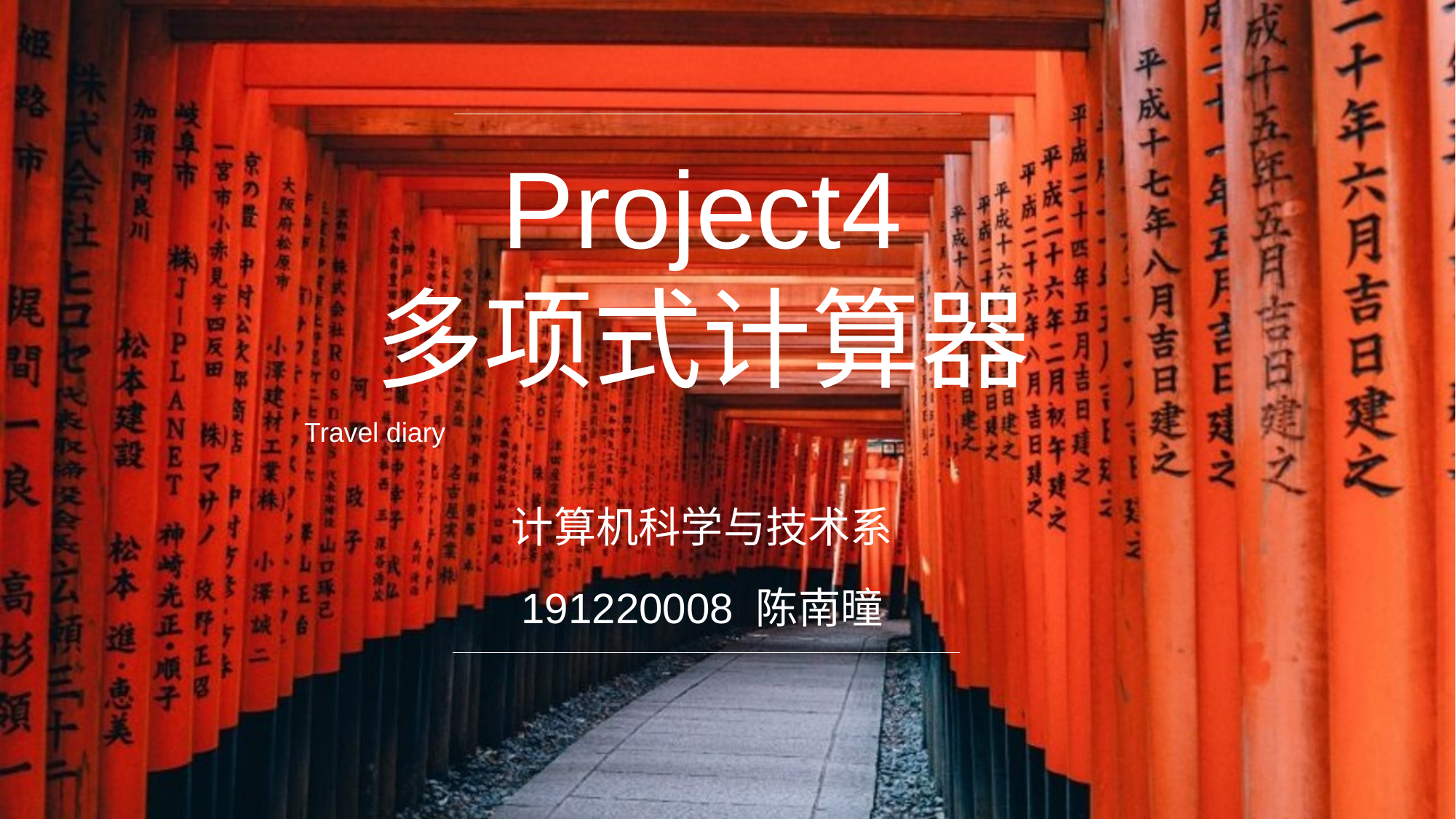

Project4
多项式计算器
Travel diary
计算机科学与技术系
191220008 陈南曈